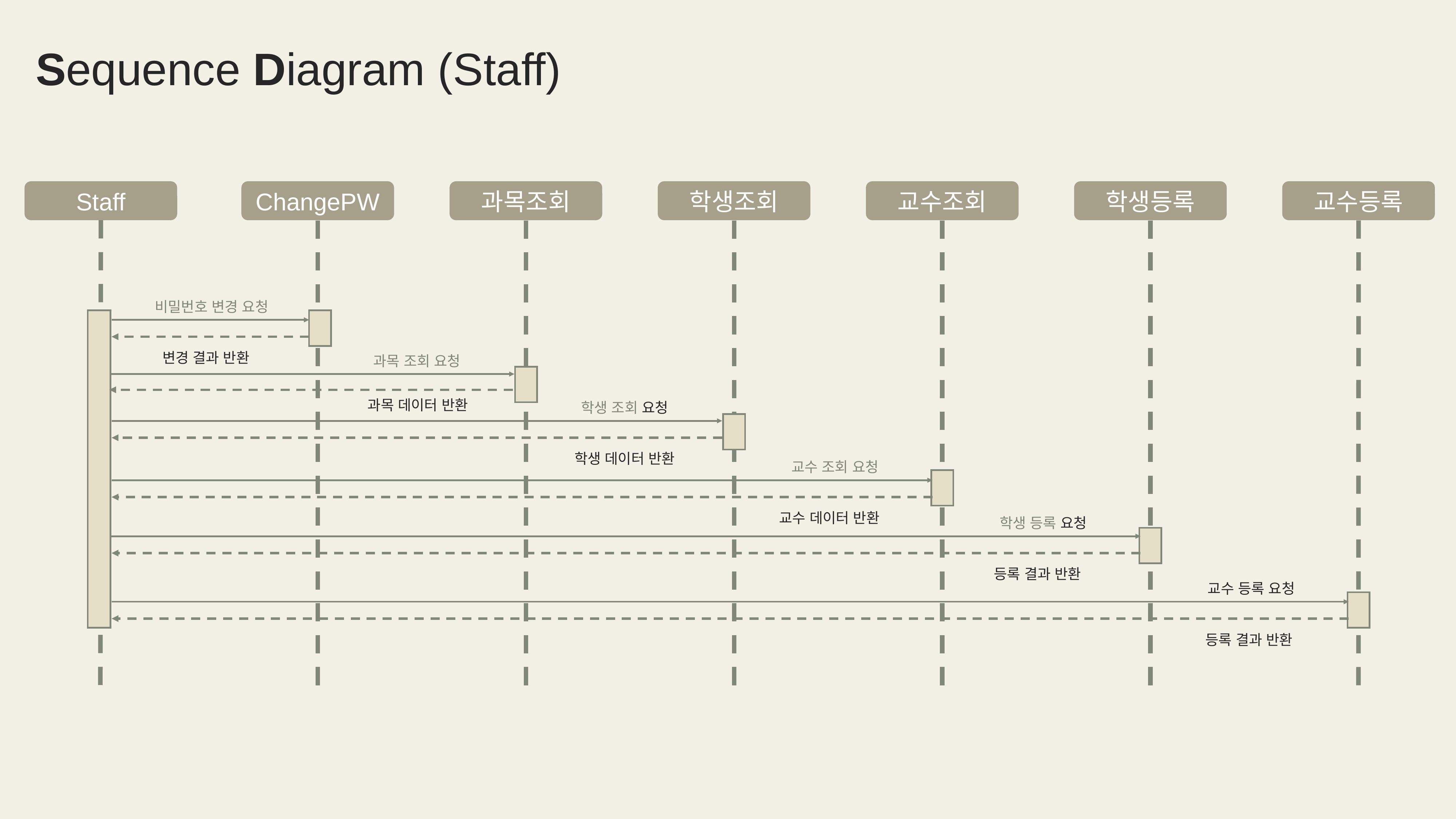

Sequence Diagram (Staff)
Staff
ChangePW
과목조회
학생조회
학생등록
교수등록
교수조회
비밀번호 변경 요청

변경 결과 반환
과목 조회 요청

과목 데이터 반환
학생 조회 요청

학생 데이터 반환
교수 조회 요청

교수 데이터 반환
학생 등록 요청

등록 결과 반환
교수 등록 요청

등록 결과 반환